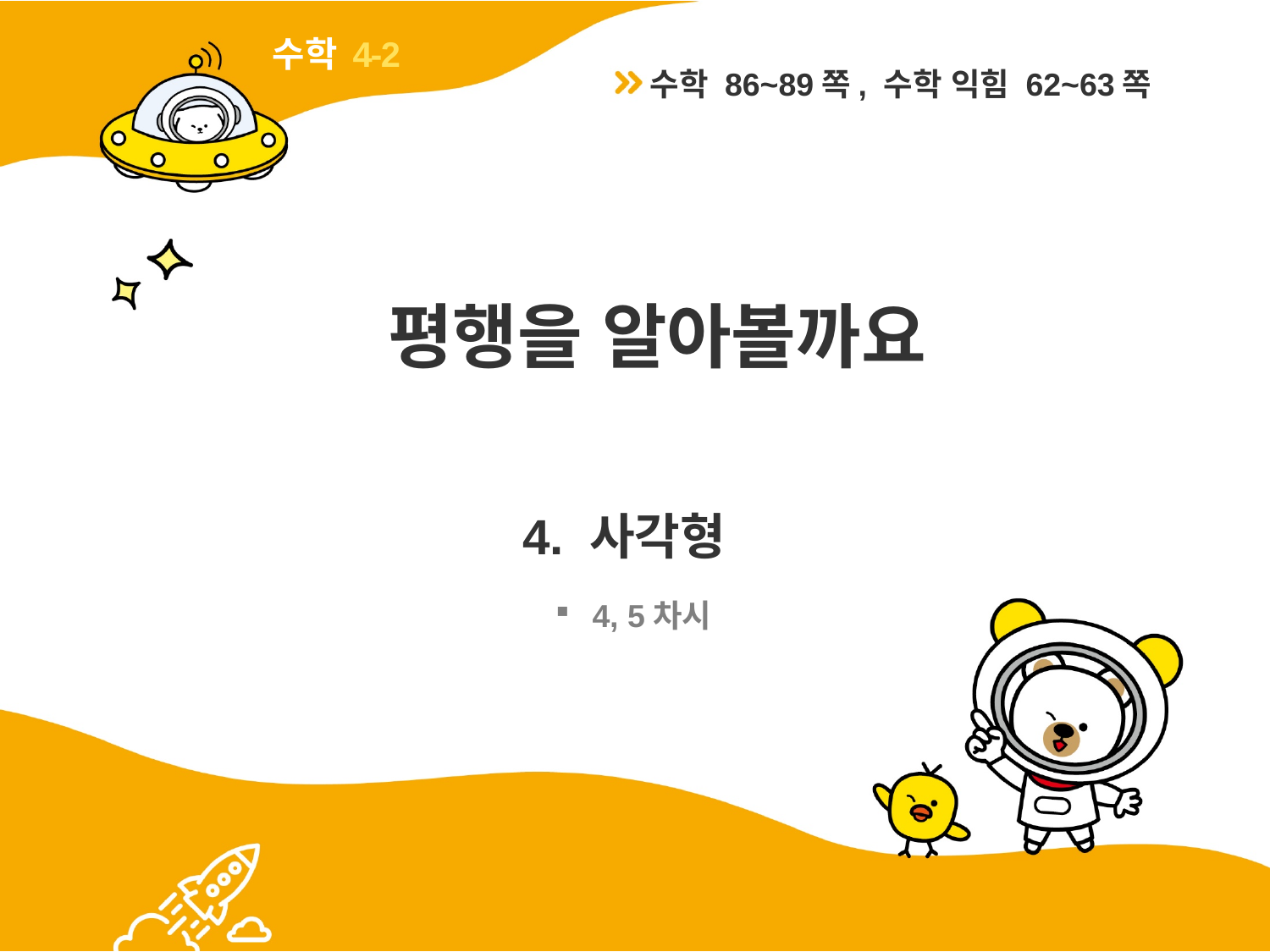

4-2
수학 86~89쪽, 수학 익힘 62~63쪽
# 평행을 알아볼까요
4. 사각형
4, 5차시